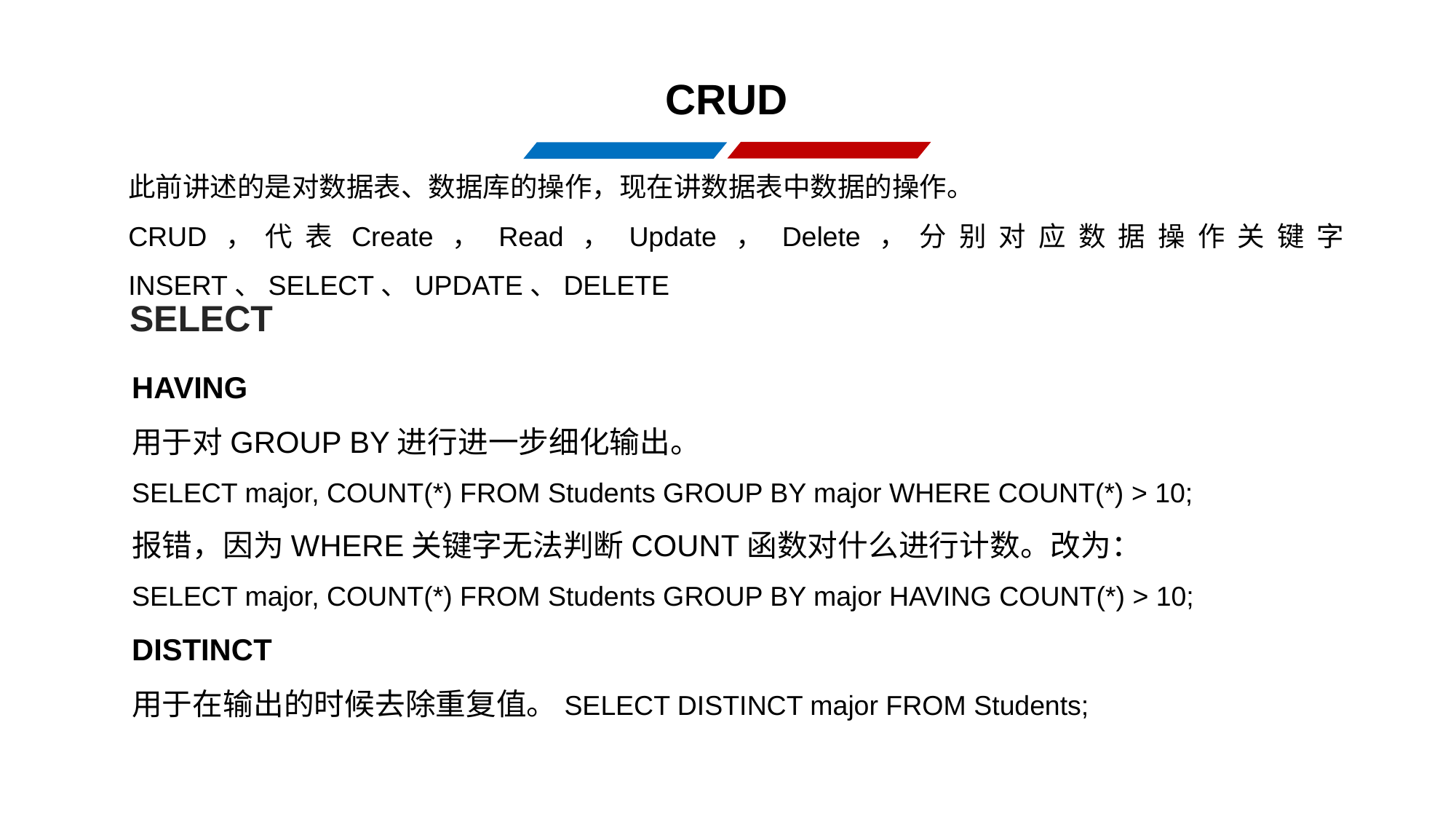

CRUD

此前讲述的是对数据表、数据库的操作，现在讲数据表中数据的操作。
CRUD，代表Create，Read，Update，Delete，分别对应数据操作关键字INSERT、SELECT、UPDATE、DELETE
SELECT
HAVING
用于对GROUP BY进行进一步细化输出。
SELECT major, COUNT(*) FROM Students GROUP BY major WHERE COUNT(*) > 10;
报错，因为WHERE关键字无法判断COUNT函数对什么进行计数。改为：
SELECT major, COUNT(*) FROM Students GROUP BY major HAVING COUNT(*) > 10;
DISTINCT
用于在输出的时候去除重复值。SELECT DISTINCT major FROM Students;